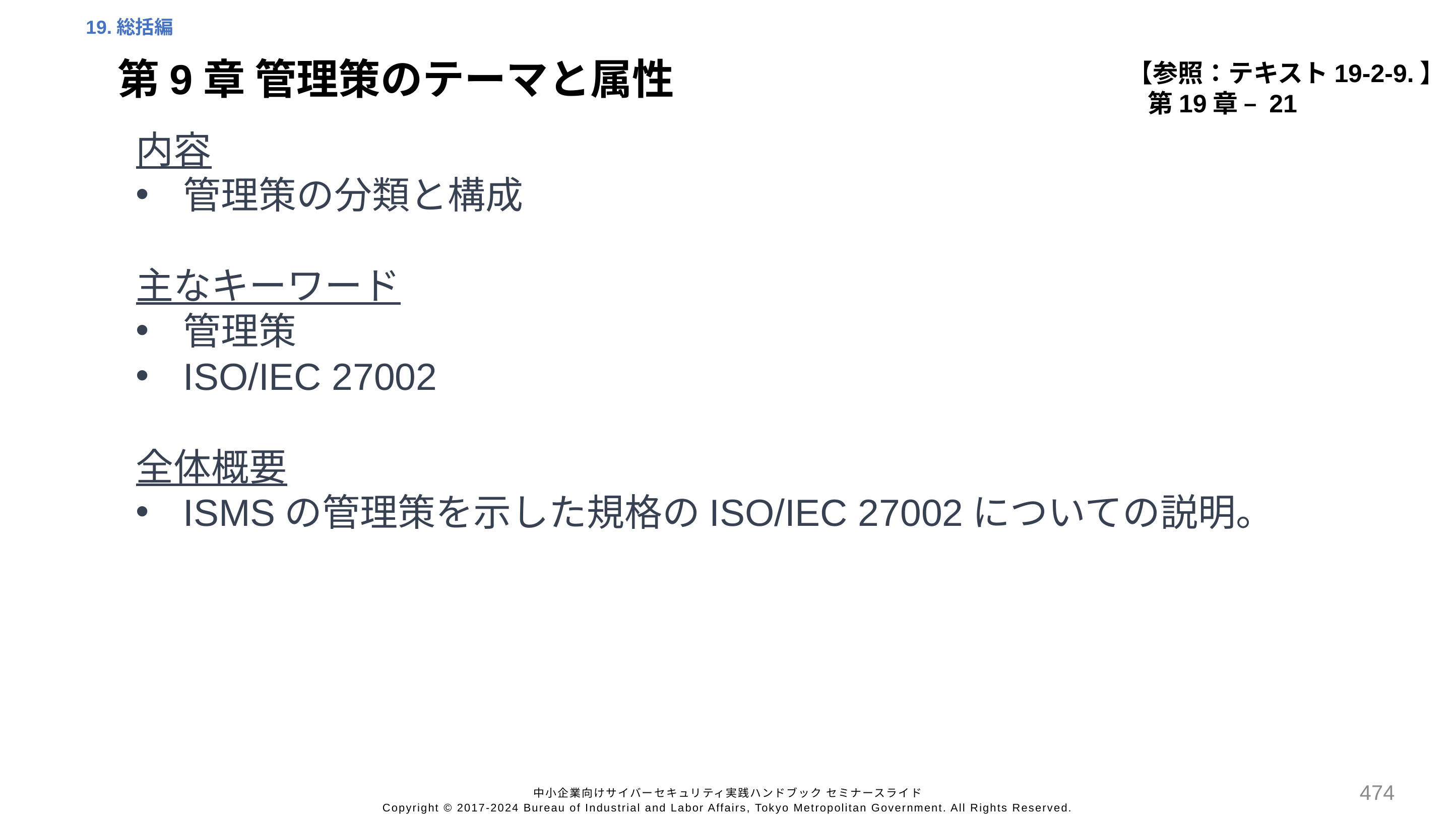

19.総括編
【参照：テキスト19-2-9.】
第19章 – 21
第9章 管理策のテーマと属性
内容
管理策の分類と構成

主なキーワード
管理策
ISO/IEC 27002

全体概要
ISMSの管理策を示した規格のISO/IEC 27002についての説明。

474